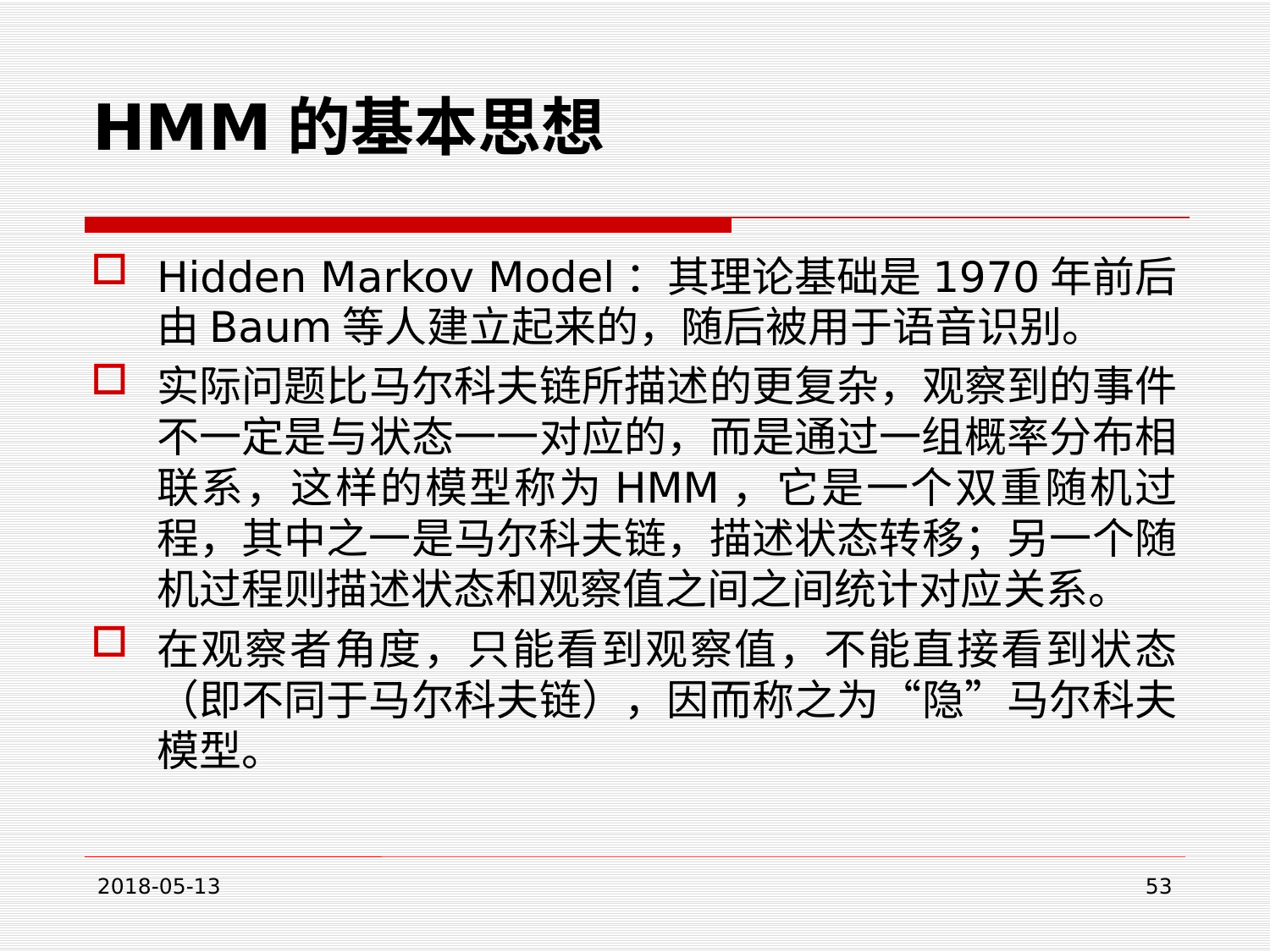

# HMM的基本思想
Hidden Markov Model：其理论基础是1970年前后由Baum等人建立起来的，随后被用于语音识别。
实际问题比马尔科夫链所描述的更复杂，观察到的事件不一定是与状态一一对应的，而是通过一组概率分布相联系，这样的模型称为HMM，它是一个双重随机过程，其中之一是马尔科夫链，描述状态转移；另一个随机过程则描述状态和观察值之间之间统计对应关系。
在观察者角度，只能看到观察值，不能直接看到状态（即不同于马尔科夫链），因而称之为“隐”马尔科夫模型。

2018-05-13
53